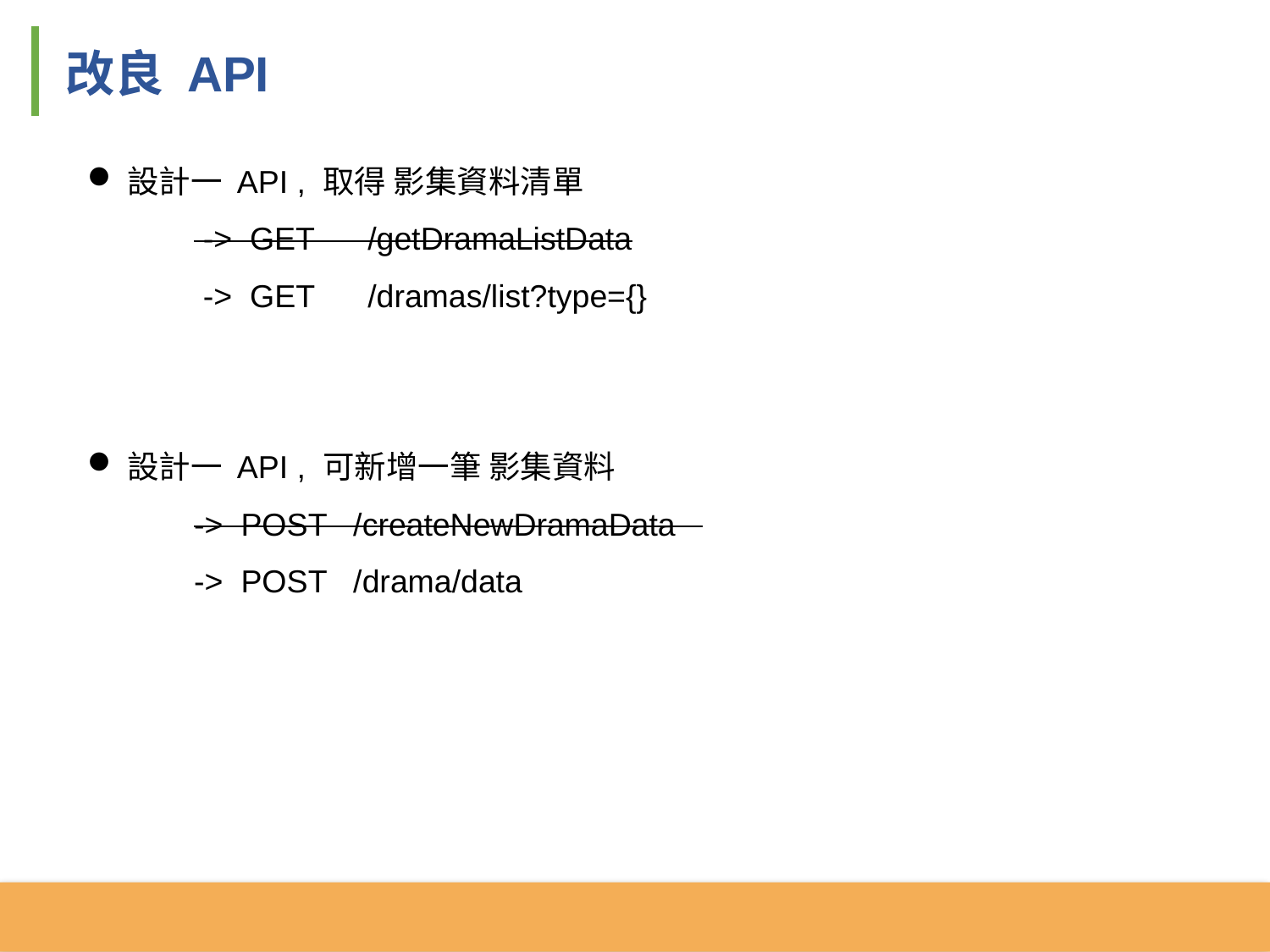

改良 API
設計一 API , 取得 影集資料清單
             ->  GET      /getDramaListData
             ->  GET      /dramas/list?type={}

設計一 API , 可新增一筆 影集資料
            ->  POST   /createNewDramaData
            ->  POST   /drama/data